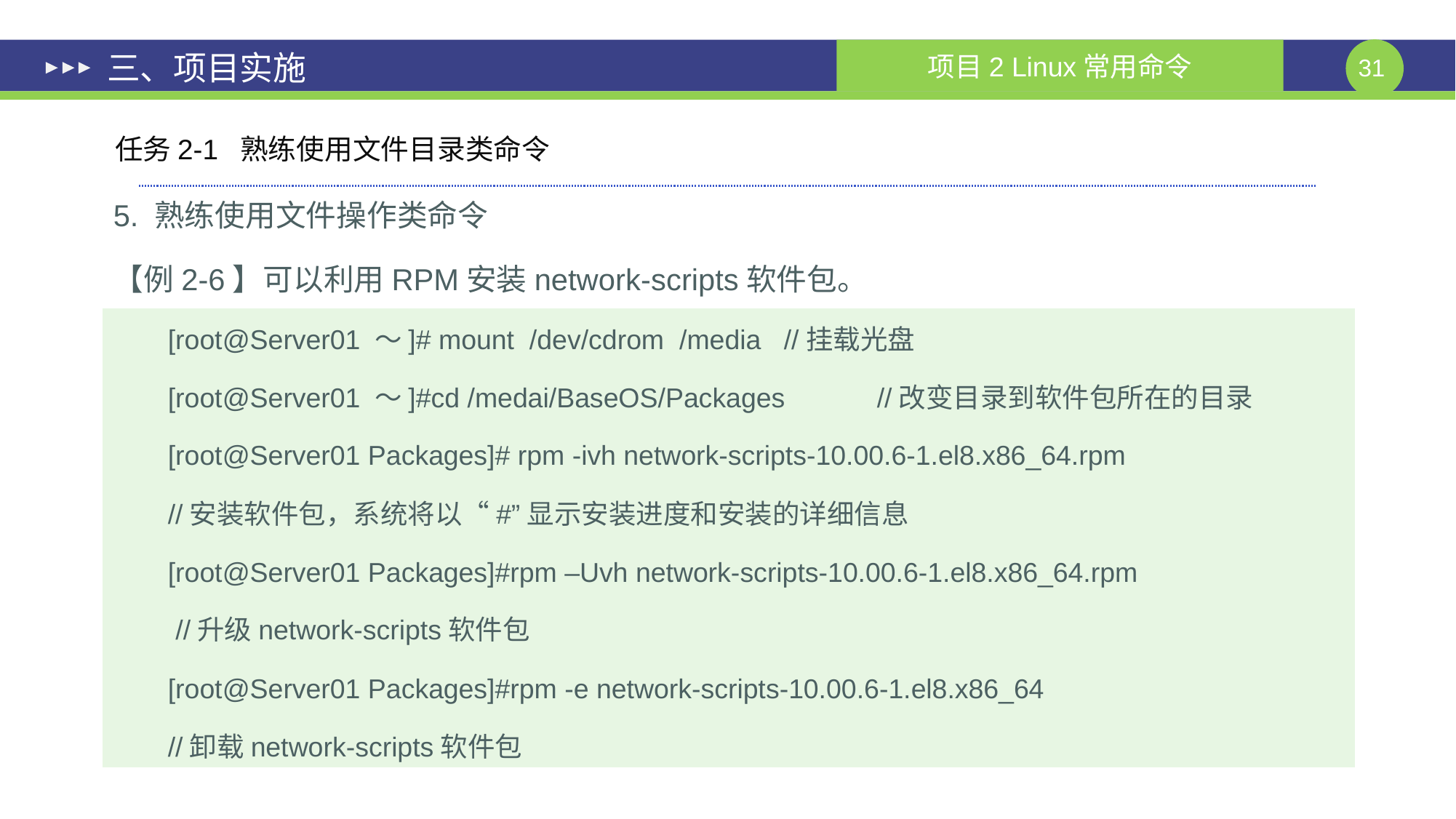

# 三、项目实施
任务2-1  熟练使用文件目录类命令
5. 熟练使用文件操作类命令
【例2-6】可以利用RPM安装network-scripts软件包。
[root@Server01 ～]# mount  /dev/cdrom  /media   //挂载光盘
[root@Server01 ～]#cd /medai/BaseOS/Packages	//改变目录到软件包所在的目录
[root@Server01 Packages]# rpm -ivh network-scripts-10.00.6-1.el8.x86_64.rpm
//安装软件包，系统将以“#”显示安装进度和安装的详细信息
[root@Server01 Packages]#rpm –Uvh network-scripts-10.00.6-1.el8.x86_64.rpm
 //升级network-scripts软件包
[root@Server01 Packages]#rpm -e network-scripts-10.00.6-1.el8.x86_64
//卸载network-scripts软件包